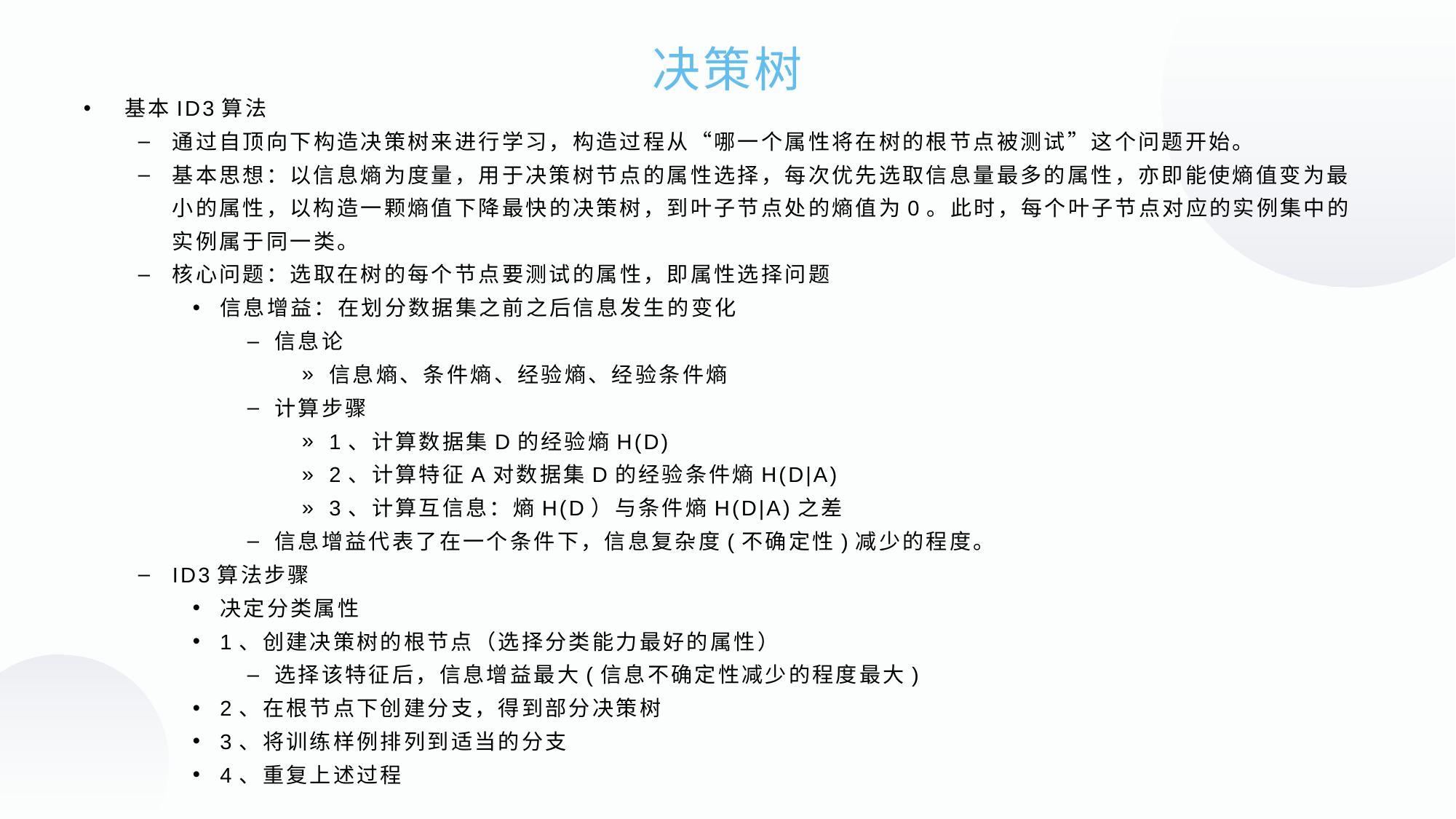

决策树
基本ID3算法
通过自顶向下构造决策树来进行学习，构造过程从“哪一个属性将在树的根节点被测试”这个问题开始。
基本思想：以信息熵为度量，用于决策树节点的属性选择，每次优先选取信息量最多的属性，亦即能使熵值变为最小的属性，以构造一颗熵值下降最快的决策树，到叶子节点处的熵值为0。此时，每个叶子节点对应的实例集中的实例属于同一类。
核心问题：选取在树的每个节点要测试的属性，即属性选择问题
信息增益：在划分数据集之前之后信息发生的变化
信息论
信息熵、条件熵、经验熵、经验条件熵
计算步骤
1、计算数据集D的经验熵H(D)
2、计算特征A对数据集D的经验条件熵H(D|A)
3、计算互信息：熵H(D）与条件熵H(D|A)之差
信息增益代表了在一个条件下，信息复杂度(不确定性)减少的程度。
ID3算法步骤
决定分类属性
1、创建决策树的根节点（选择分类能力最好的属性）
选择该特征后，信息增益最大(信息不确定性减少的程度最大)
2、在根节点下创建分支，得到部分决策树
3、将训练样例排列到适当的分支
4、重复上述过程